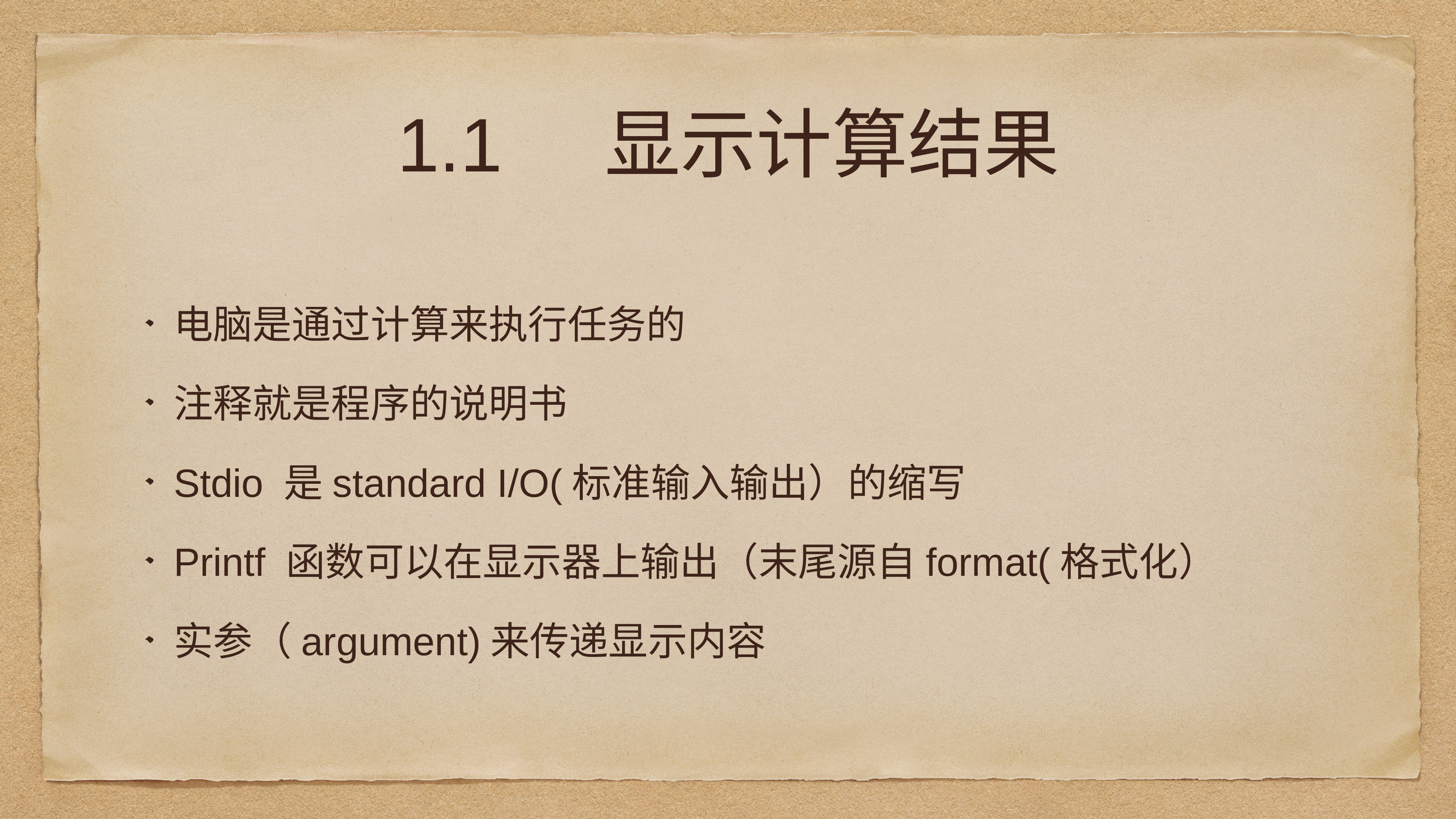

1.1    显示计算结果
电脑是通过计算来执行任务的
注释就是程序的说明书
Stdio 是standard I/O(标准输入输出）的缩写
Printf 函数可以在显示器上输出（末尾源自format(格式化）
实参（argument)来传递显示内容